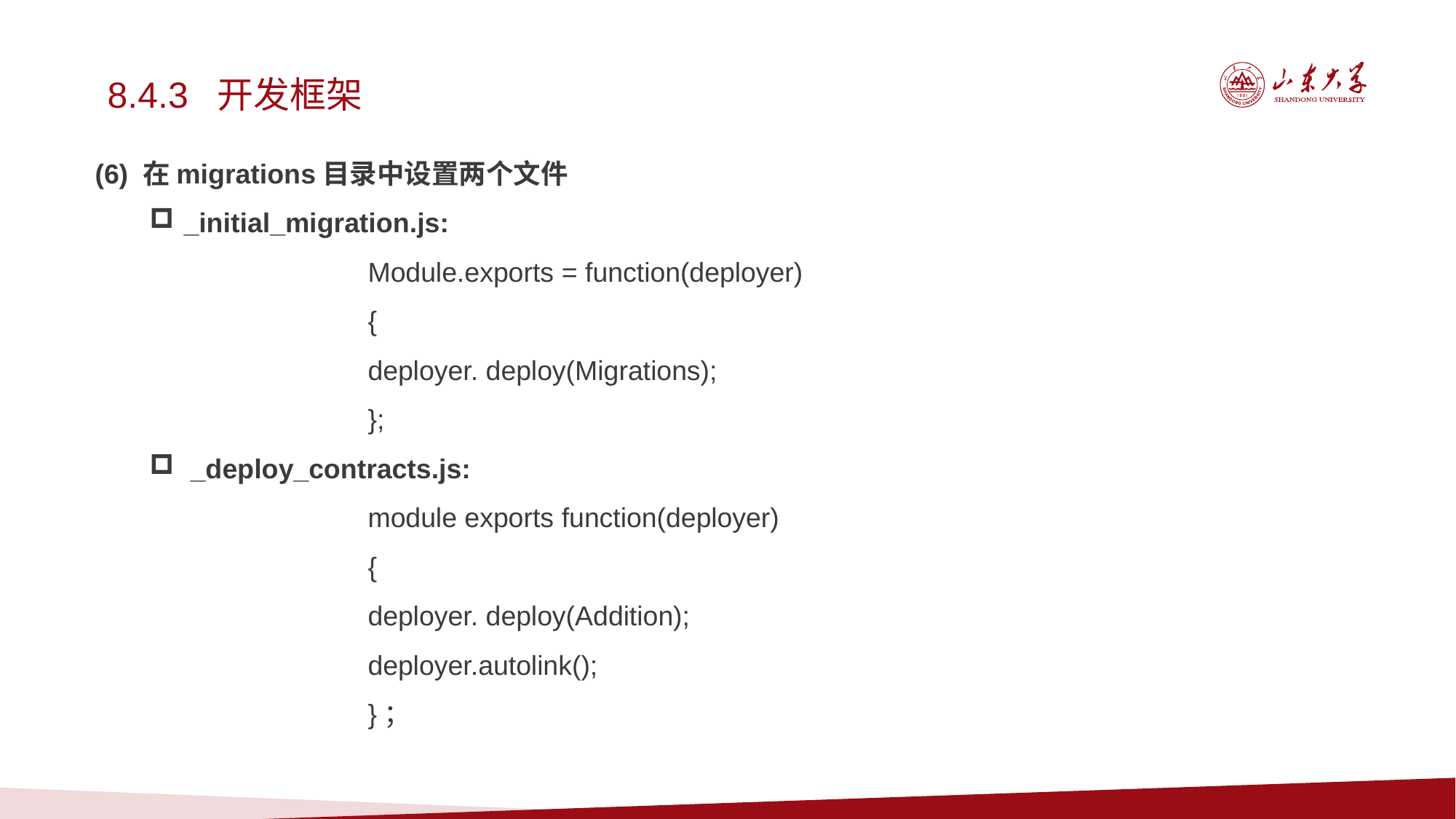

8.4.3  开发框架
(6) 在migrations目录中设置两个文件
_initial_migration.js:
Module.exports = function(deployer)
{
deployer. deploy(Migrations);
};
_deploy_contracts.js:
module exports function(deployer)
{
deployer. deploy(Addition);
deployer.autolink();
}；